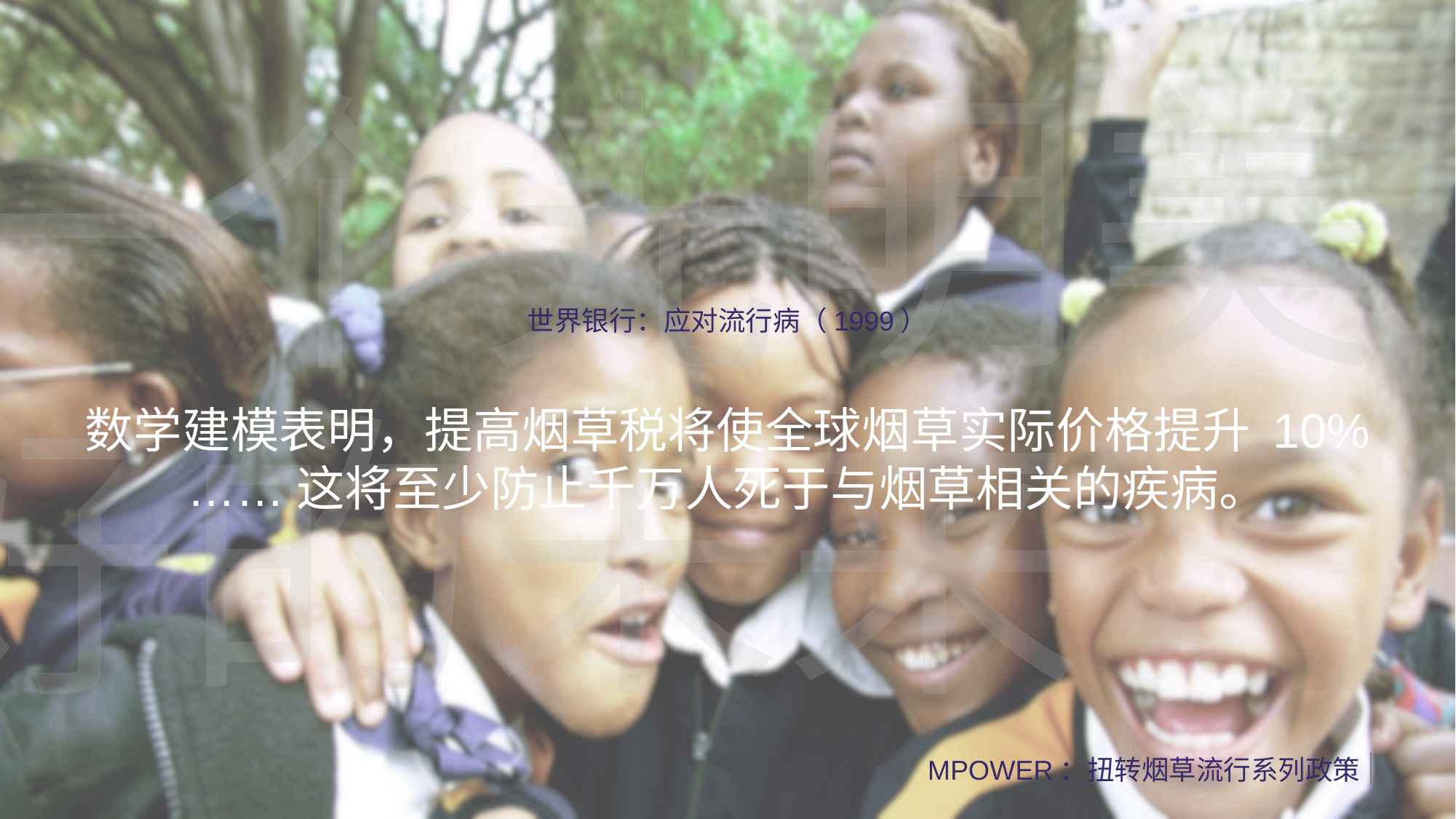

一个光明美好的未来
世界银行：应对流行病（1999）

数学建模表明，提高烟草税将使全球烟草实际价格提升 10%……这将至少防止千万人死于与烟草相关的疾病。